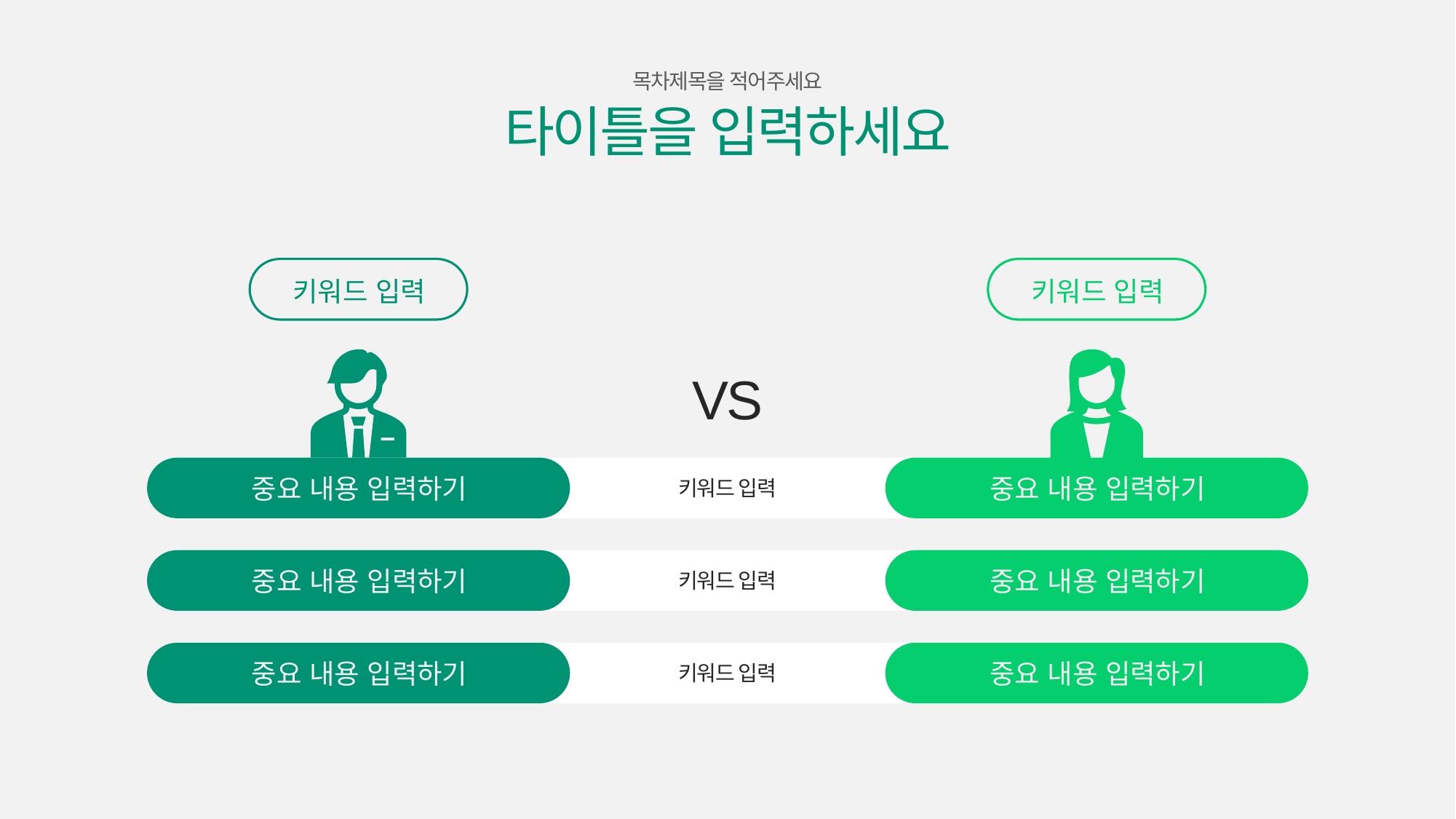

목차제목을 적어주세요
타이틀을 입력하세요
키워드 입력
키워드 입력

VS

중요 내용 입력하기
중요 내용 입력하기
키워드 입력

중요 내용 입력하기
중요 내용 입력하기
키워드 입력

중요 내용 입력하기
중요 내용 입력하기
키워드 입력